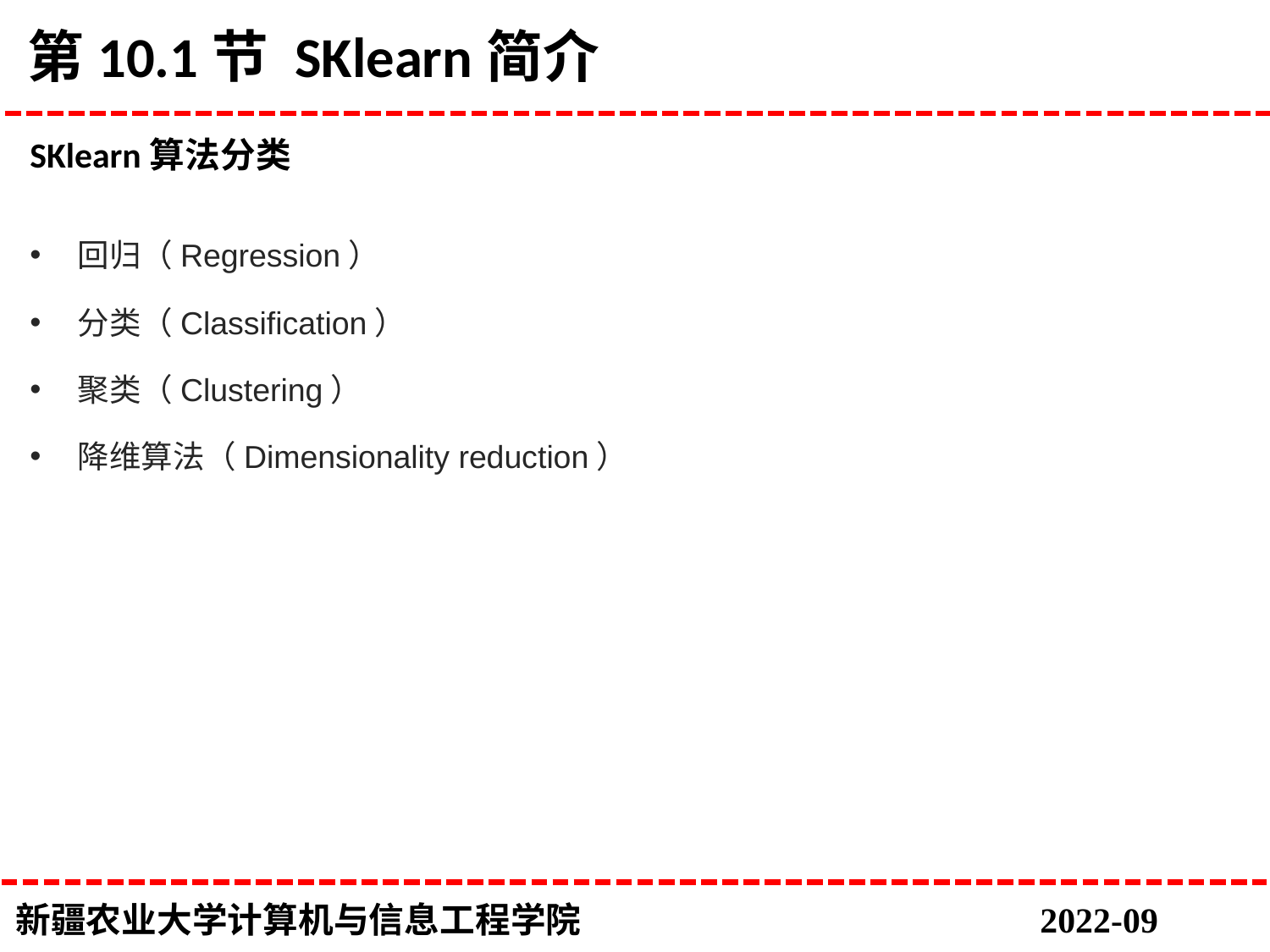

# 第10.1节 SKlearn简介
SKlearn算法分类

回归（Regression）
分类（Classification）
聚类（Clustering）
降维算法（Dimensionality reduction）